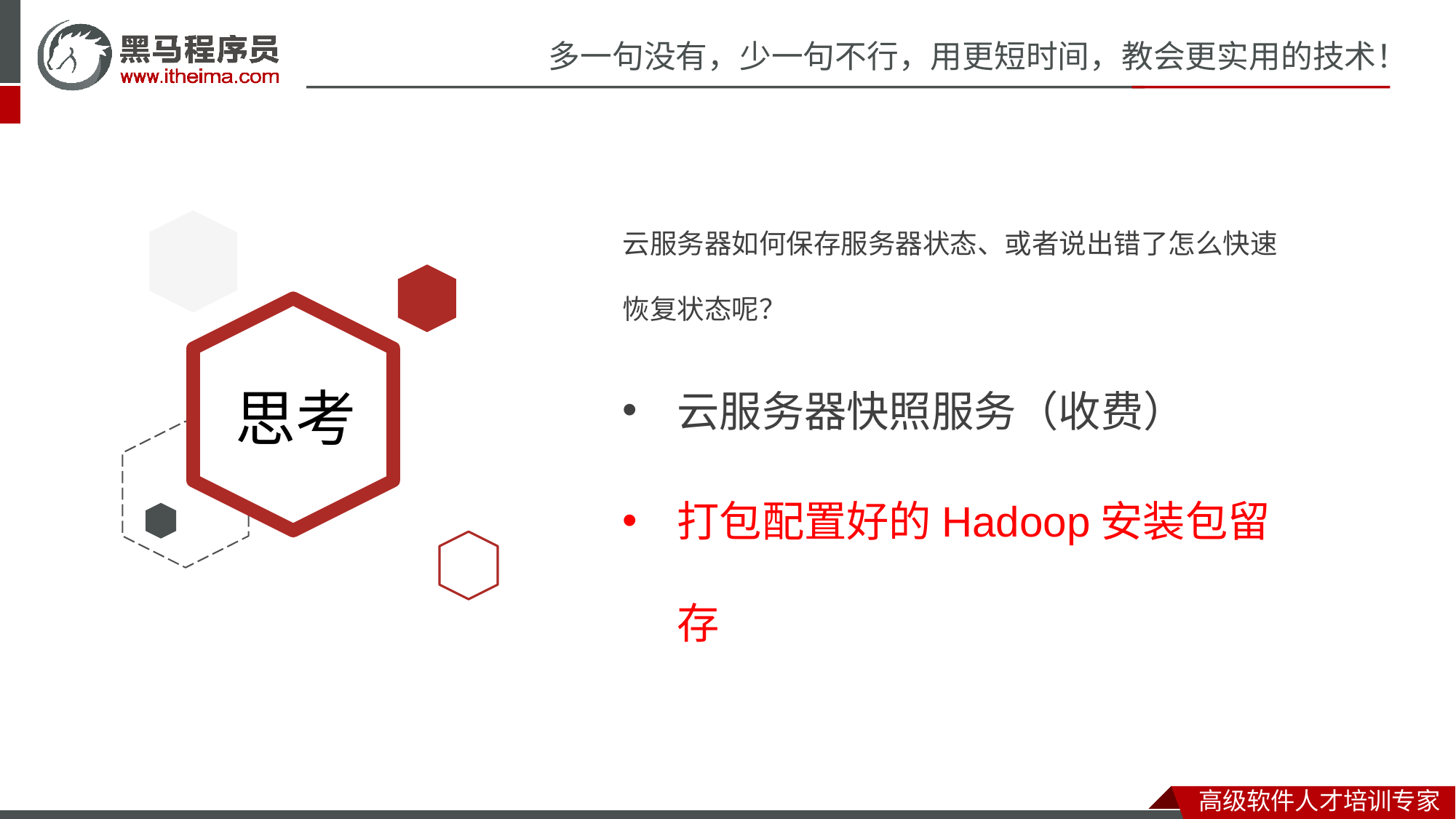

云服务器如何保存服务器状态、或者说出错了怎么快速恢复状态呢？
云服务器快照服务（收费）
打包配置好的Hadoop安装包留存